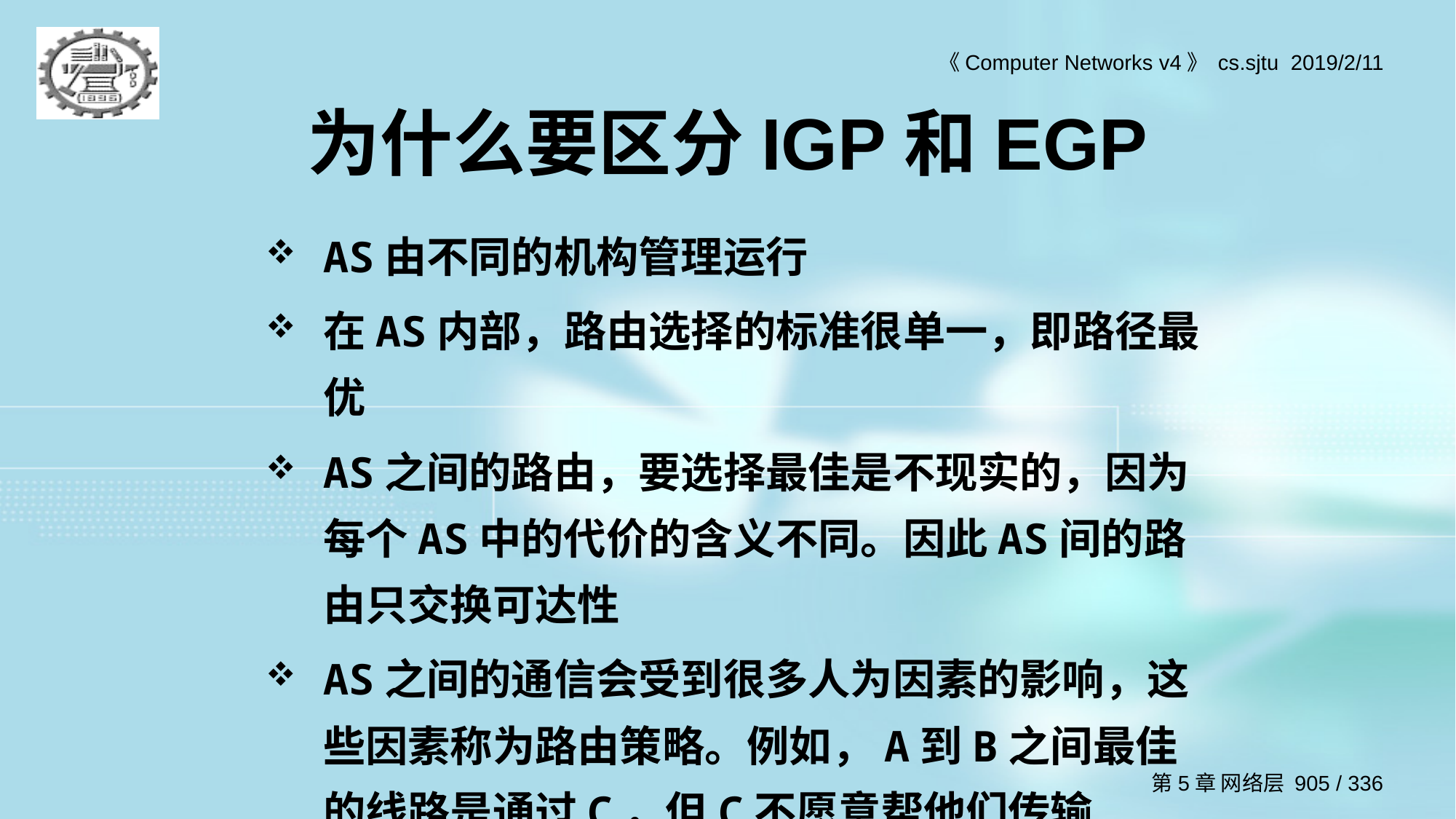

# 为什么要区分IGP和EGP
AS由不同的机构管理运行
在AS内部，路由选择的标准很单一，即路径最优
AS之间的路由，要选择最佳是不现实的，因为每个AS中的代价的含义不同。因此AS间的路由只交换可达性
AS之间的通信会受到很多人为因素的影响，这些因素称为路由策略。例如，A到B之间最佳的线路是通过C，但C不愿意帮他们传输